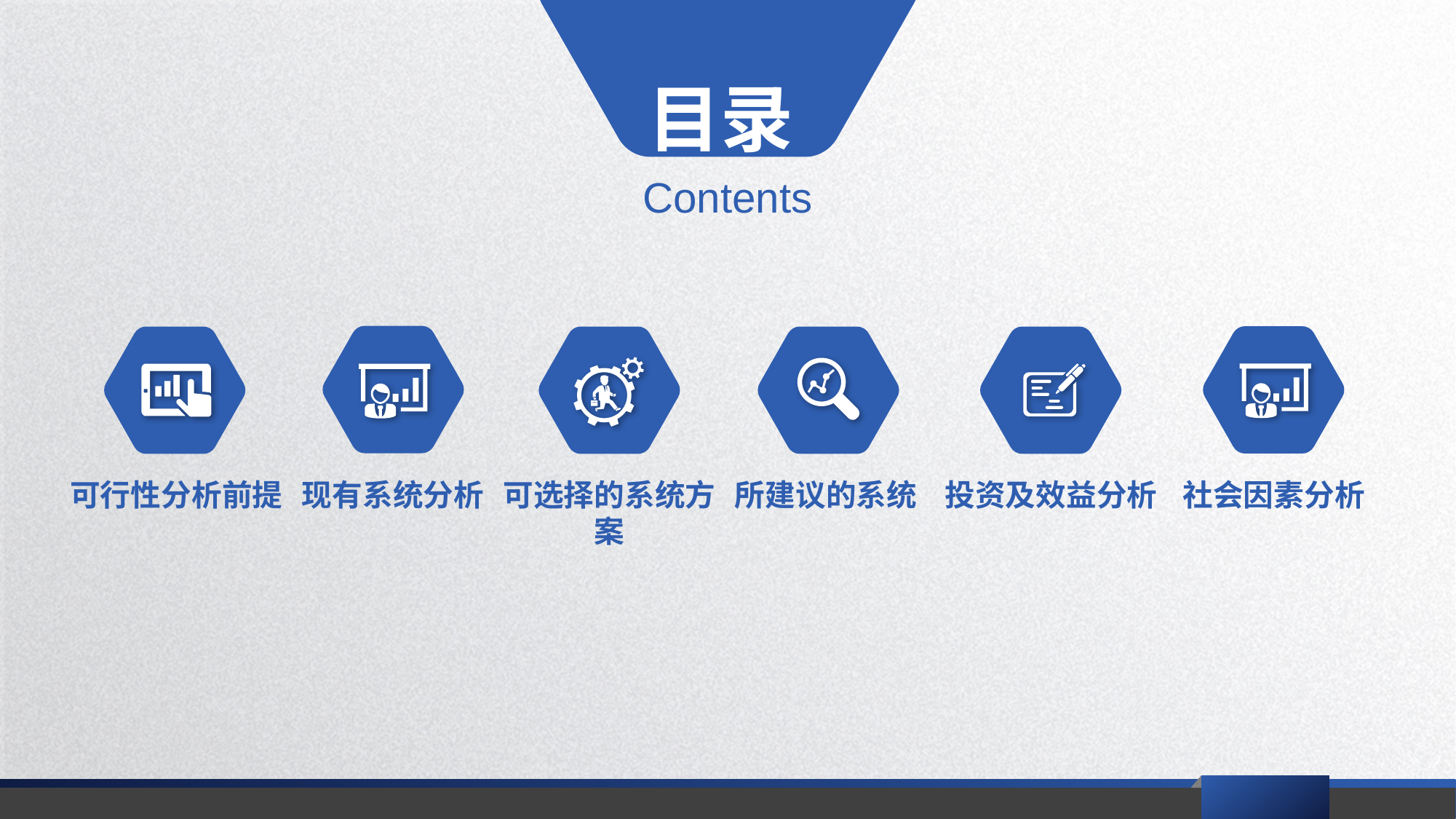

目录
Contents

社会因素分析
可选择的系统方案
可行性分析前提
现有系统分析
所建议的系统
投资及效益分析